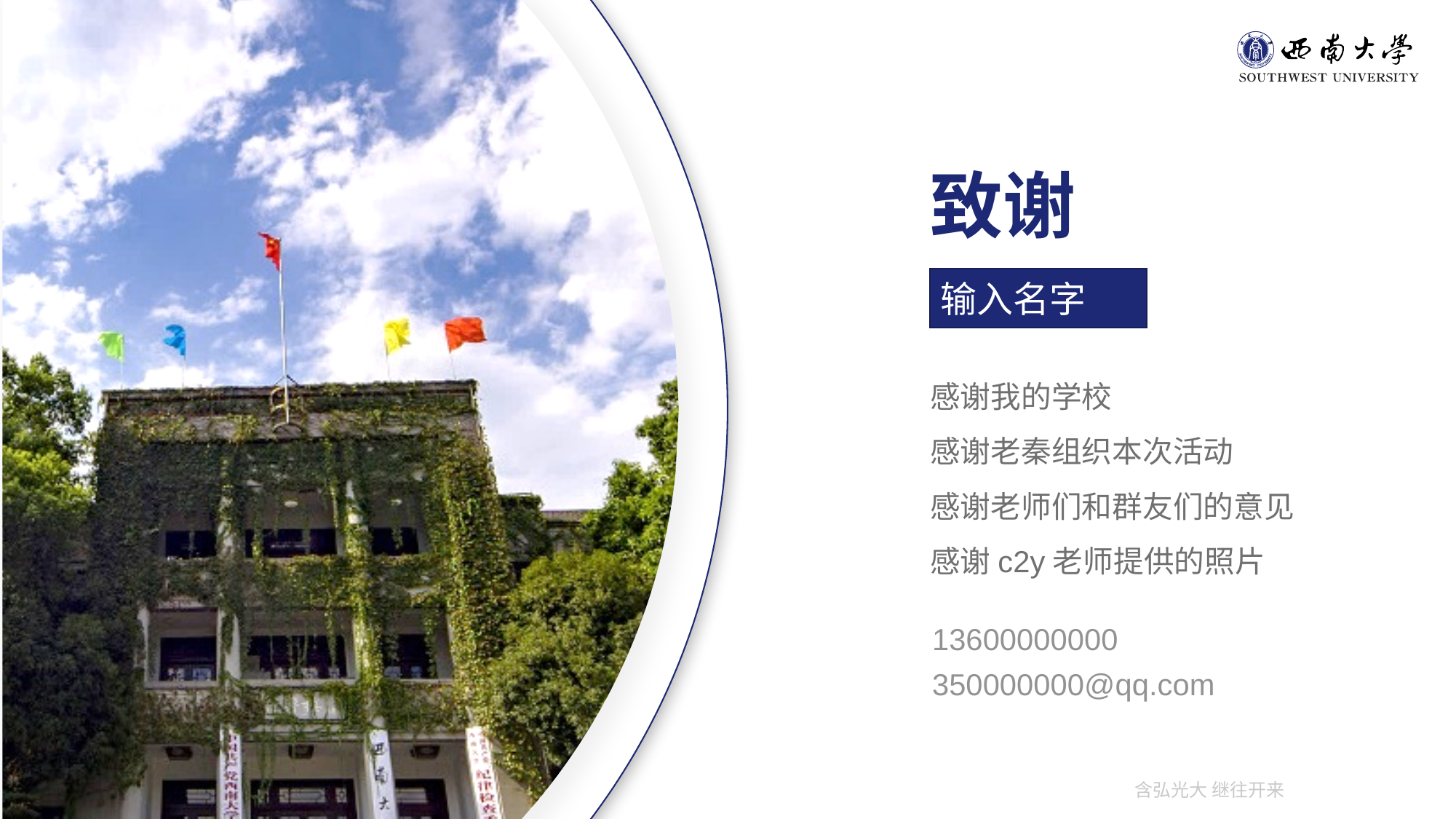

致谢
输入名字
感谢我的学校
感谢老秦组织本次活动
感谢老师们和群友们的意见
感谢c2y老师提供的照片
13600000000
350000000@qq.com
含弘光大 继往开来